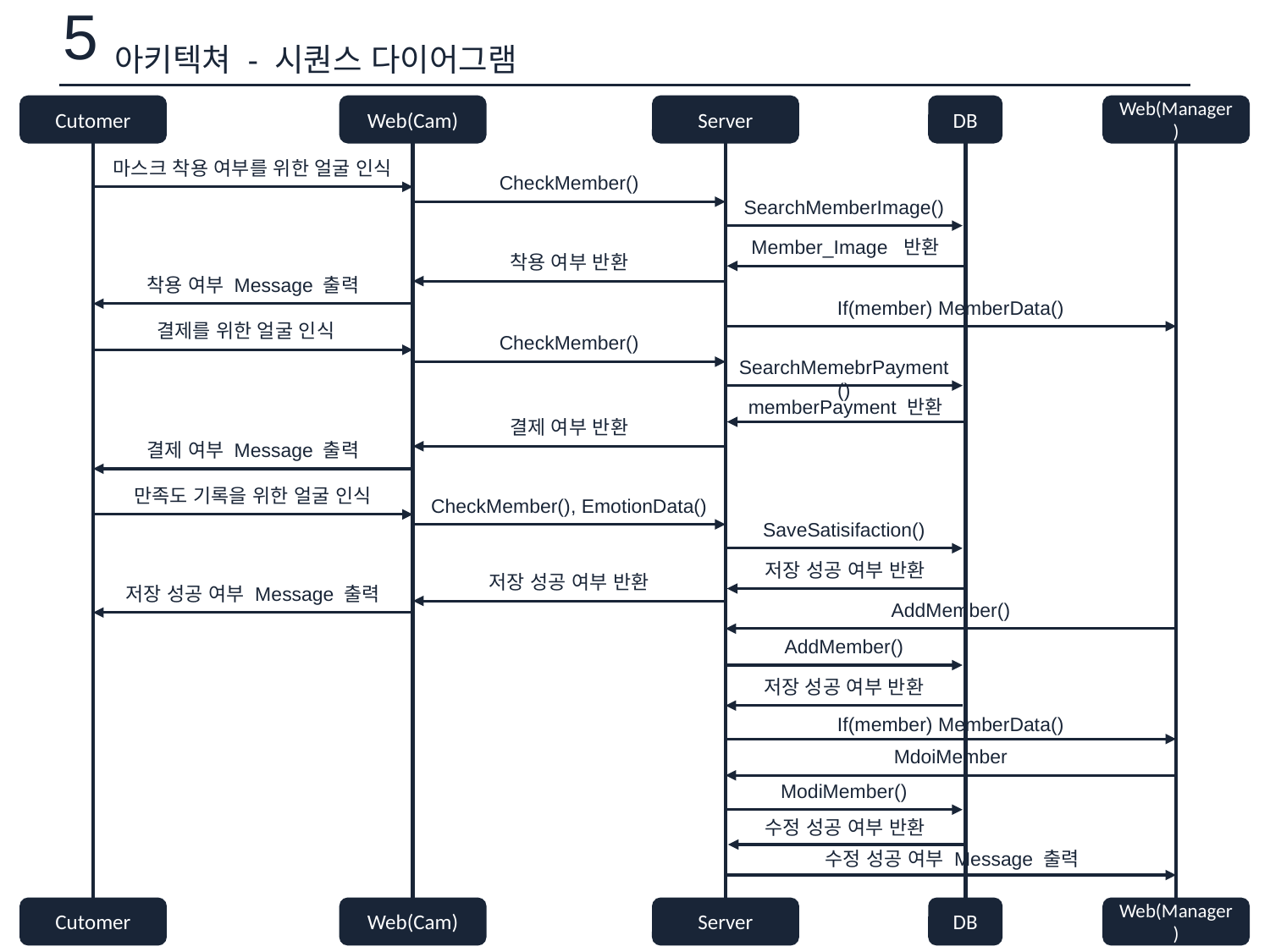

5
아키텍쳐 - 시퀀스 다이어그램
Cutomer
Web(Cam)
Server
DB
Web(Manager)
마스크 착용 여부를 위한 얼굴 인식
CheckMember()
SearchMemberImage()
Member_Image  반환
착용 여부 반환
착용 여부 Message 출력
If(member) MemberData()
결제를 위한 얼굴 인식
CheckMember()
SearchMemebrPayment()
memberPayment 반환
결제 여부 반환
결제 여부 Message 출력
만족도 기록을 위한 얼굴 인식
CheckMember(), EmotionData()
SaveSatisifaction()
저장 성공 여부 반환
저장 성공 여부 반환
저장 성공 여부 Message 출력
AddMember()
AddMember()
저장 성공 여부 반환
If(member) MemberData()
MdoiMember
ModiMember()
수정 성공 여부 반환
수정 성공 여부 Message 출력
Cutomer
Web(Cam)
Server
DB
Web(Manager)